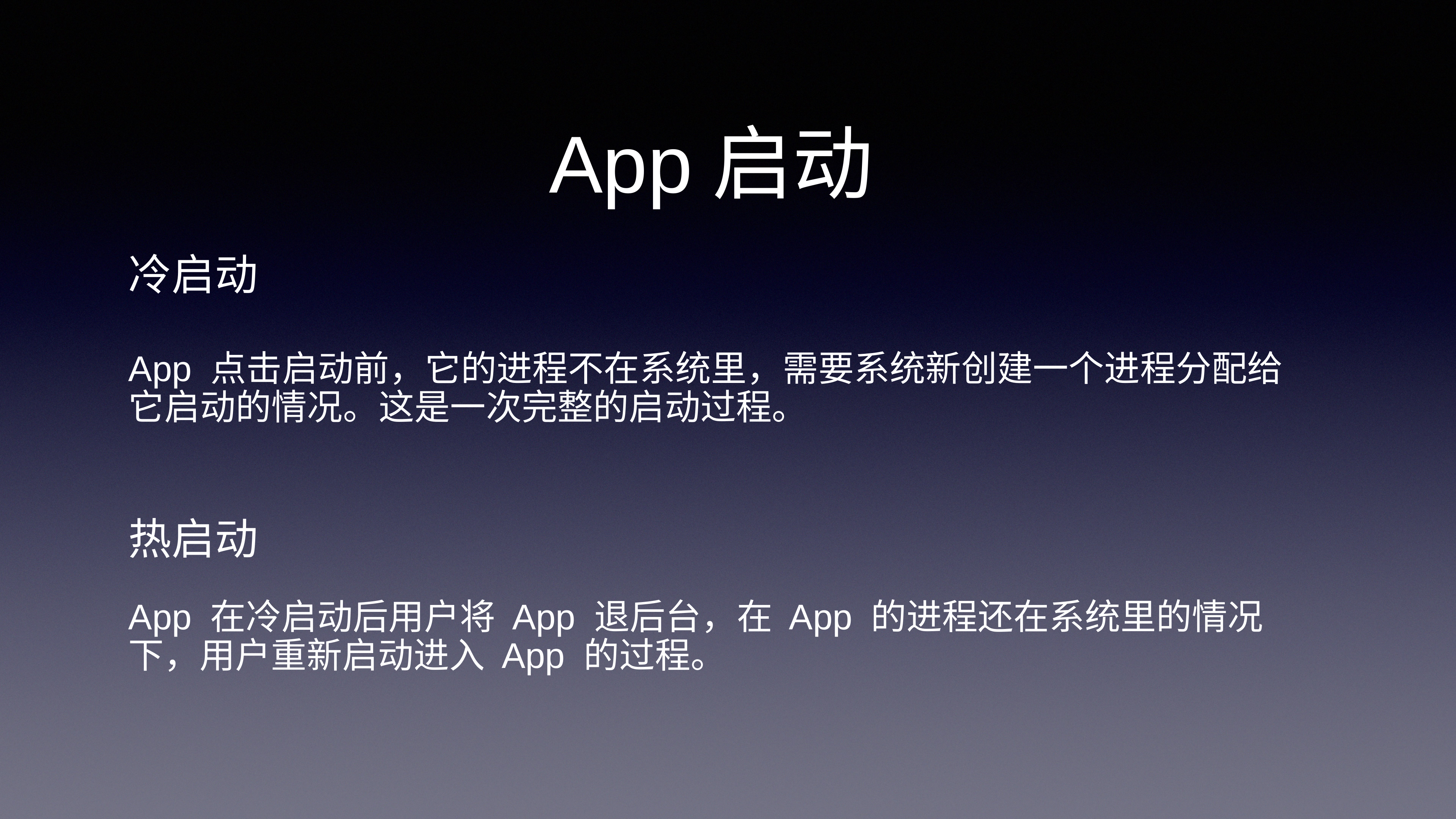

# App启动
冷启动

App 点击启动前，它的进程不在系统里，需要系统新创建一个进程分配给它启动的情况。这是一次完整的启动过程。
热启动

App 在冷启动后用户将 App 退后台，在 App 的进程还在系统里的情况下，用户重新启动进入 App 的过程。